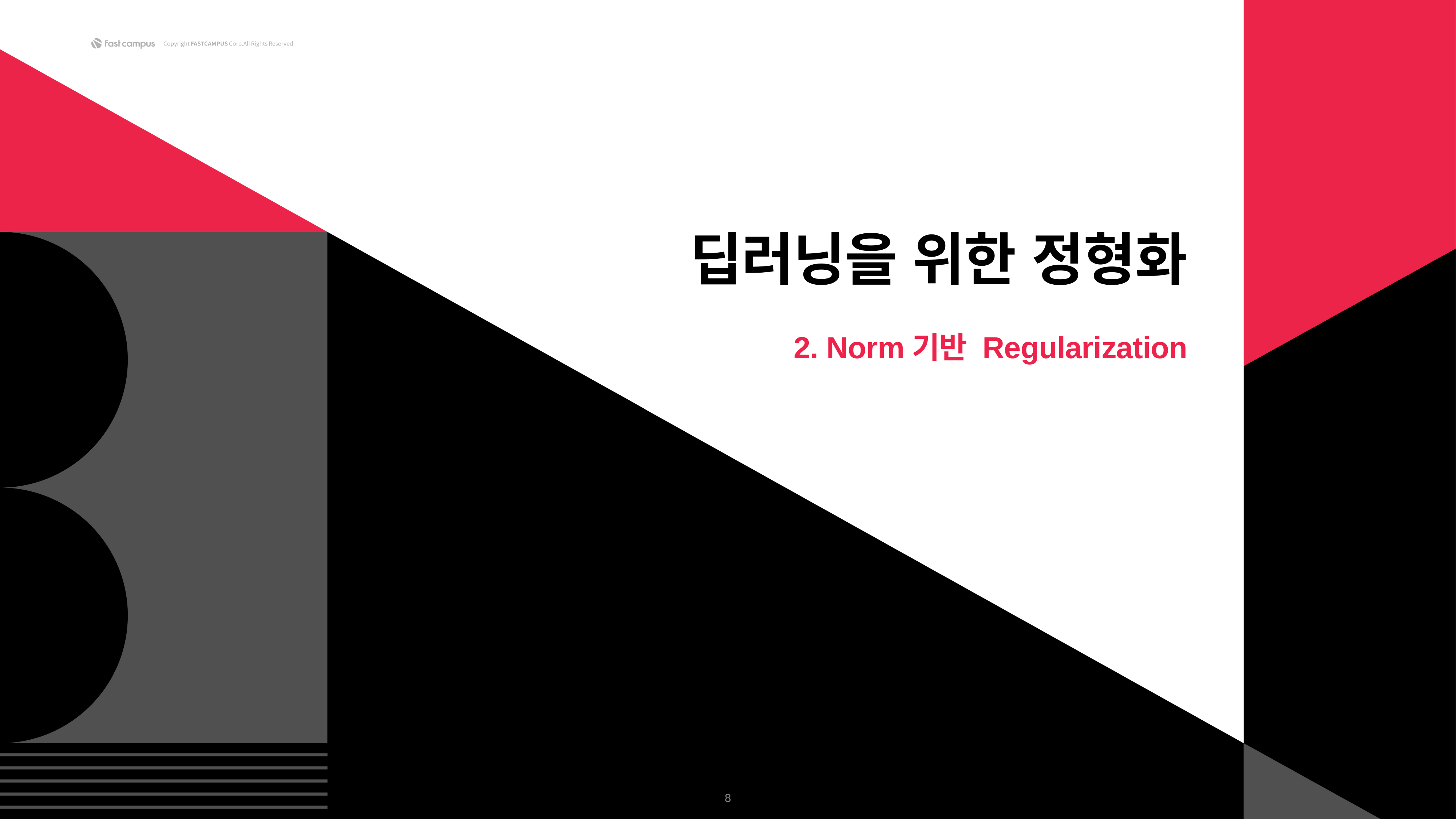

딥러닝을 위한 정형화

2. Norm기반 Regularization
8